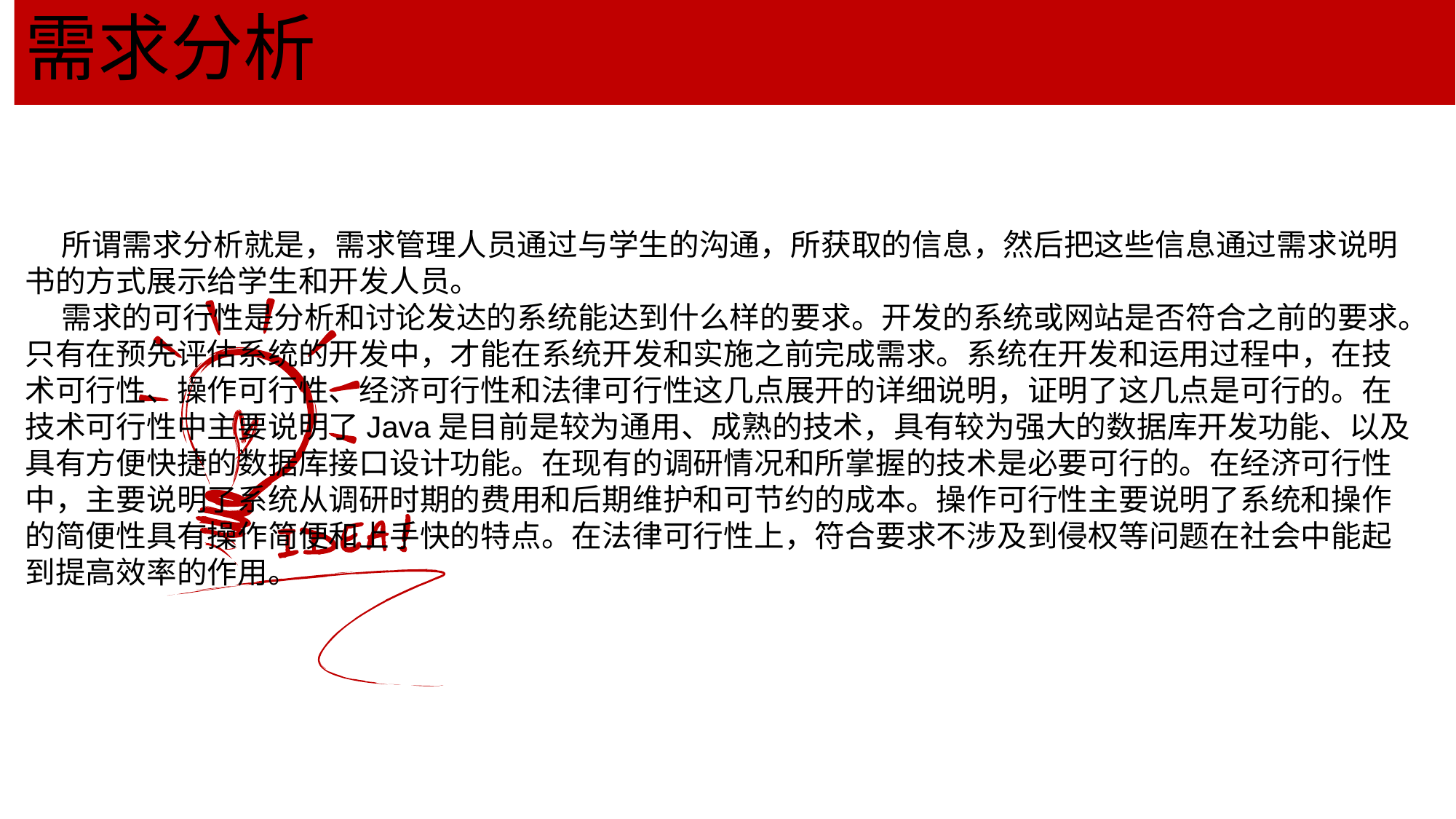

需求分析
所谓需求分析就是，需求管理人员通过与学生的沟通，所获取的信息，然后把这些信息通过需求说明书的方式展示给学生和开发人员。
需求的可行性是分析和讨论发达的系统能达到什么样的要求。开发的系统或网站是否符合之前的要求。只有在预先评估系统的开发中，才能在系统开发和实施之前完成需求。系统在开发和运用过程中，在技术可行性、操作可行性、经济可行性和法律可行性这几点展开的详细说明，证明了这几点是可行的。在技术可行性中主要说明了Java是目前是较为通用、成熟的技术，具有较为强大的数据库开发功能、以及具有方便快捷的数据库接口设计功能。在现有的调研情况和所掌握的技术是必要可行的。在经济可行性中，主要说明了系统从调研时期的费用和后期维护和可节约的成本。操作可行性主要说明了系统和操作的简便性具有操作简便和上手快的特点。在法律可行性上，符合要求不涉及到侵权等问题在社会中能起到提高效率的作用。